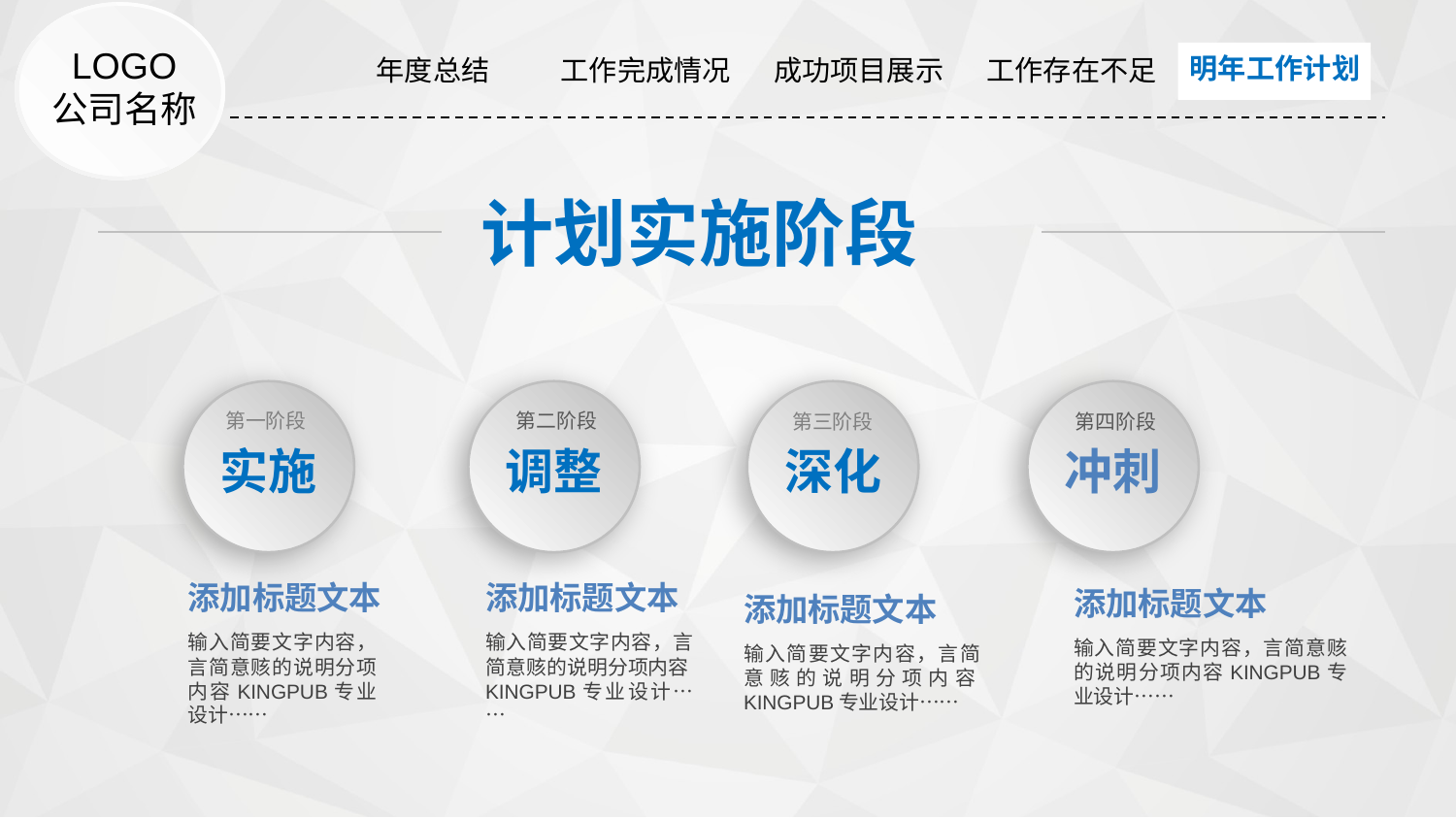

| 年度总结 | 工作完成情况 | 成功项目展示 | 工作存在不足 | 明年工作计划 |
| --- | --- | --- | --- | --- |

明年工作计划
LOGO
公司名称
计划实施阶段

实施

调整

深化

冲刺
第一阶段
第二阶段
第三阶段
第四阶段
添加标题文本
添加标题文本
添加标题文本
添加标题文本
输入简要文字内容，言简意赅的说明分项内容KINGPUB专业设计……
输入简要文字内容，言简意赅的说明分项内容KINGPUB专业设计……
输入简要文字内容，言简意赅的说明分项内容KINGPUB专业设计……
输入简要文字内容，言简意赅的说明分项内容KINGPUB专业设计……